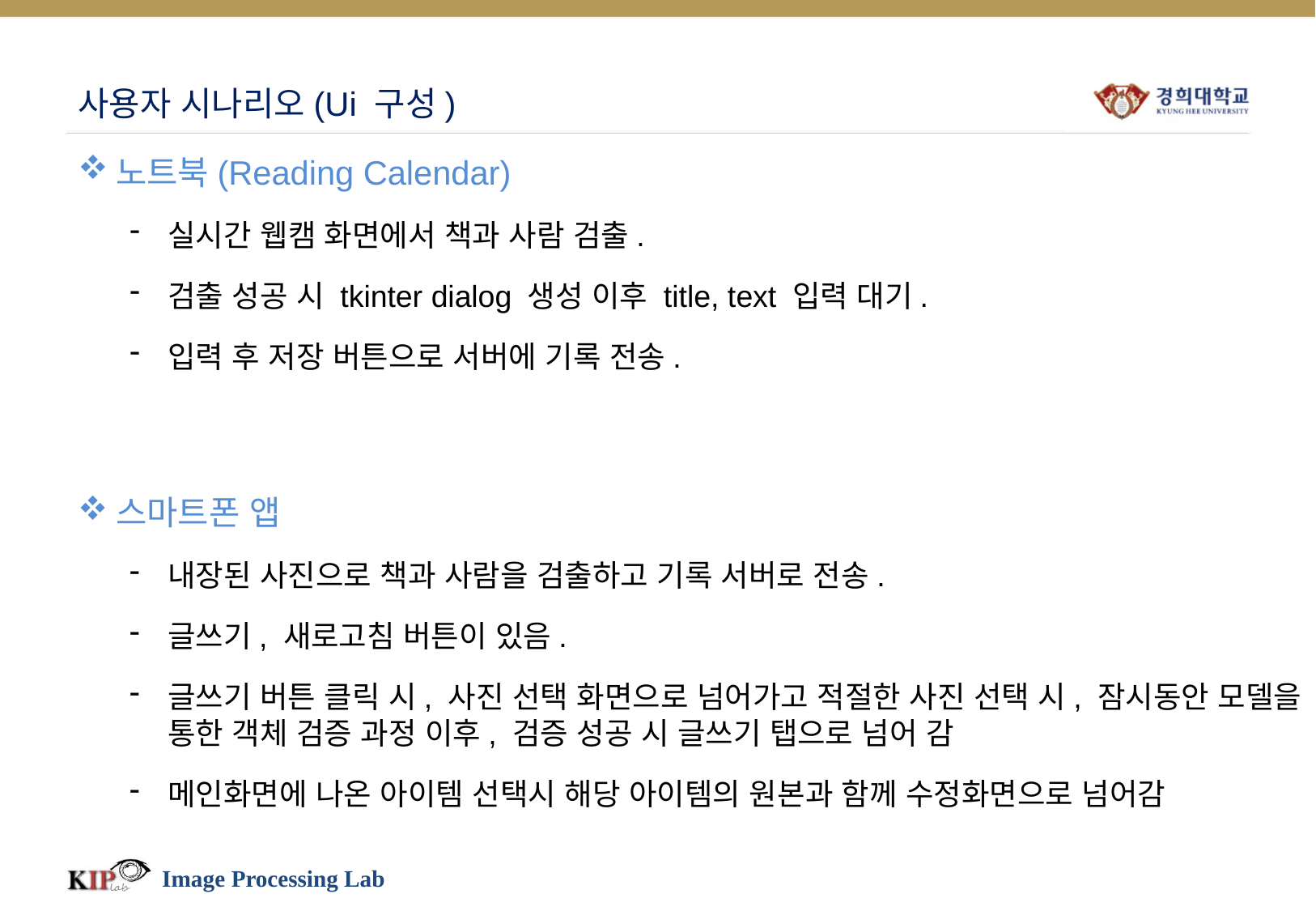

# 사용자 시나리오(Ui 구성)
노트북(Reading Calendar)
실시간 웹캠 화면에서 책과 사람 검출.
검출 성공 시 tkinter dialog 생성 이후 title, text 입력 대기.
입력 후 저장 버튼으로 서버에 기록 전송.

스마트폰 앱
내장된 사진으로 책과 사람을 검출하고 기록 서버로 전송.
글쓰기, 새로고침 버튼이 있음.
글쓰기 버튼 클릭 시, 사진 선택 화면으로 넘어가고 적절한 사진 선택 시, 잠시동안 모델을 통한 객체 검증 과정 이후, 검증 성공 시 글쓰기 탭으로 넘어 감
메인화면에 나온 아이템 선택시 해당 아이템의 원본과 함께 수정화면으로 넘어감
Image Processing Lab